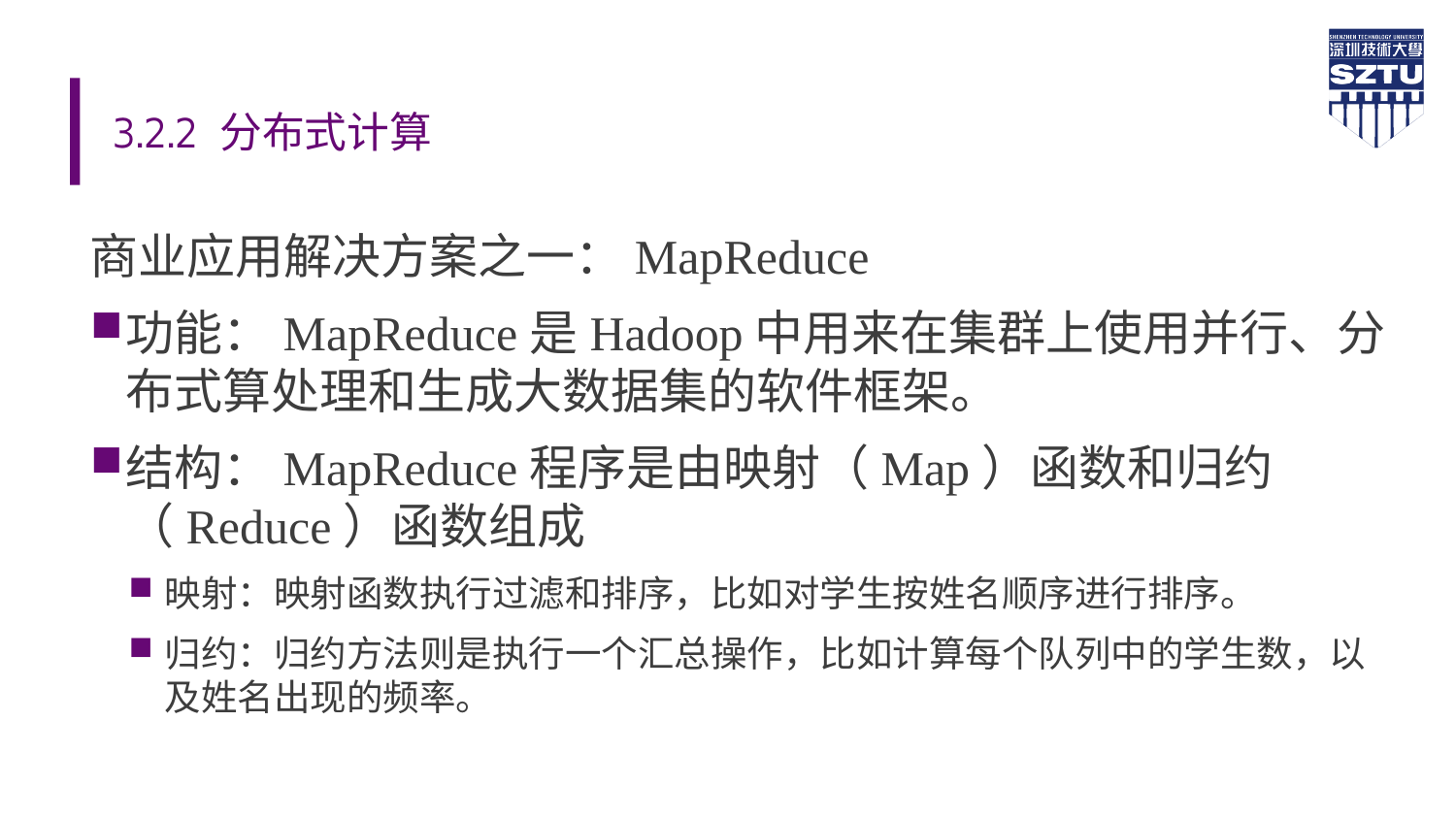

# 3.2.2 分布式计算
商业应用解决方案之一：MapReduce
功能：MapReduce是Hadoop中用来在集群上使用并行、分布式算处理和生成大数据集的软件框架。
结构：MapReduce程序是由映射（Map）函数和归约（Reduce）函数组成
映射：映射函数执行过滤和排序，比如对学生按姓名顺序进行排序。
归约：归约方法则是执行一个汇总操作，比如计算每个队列中的学生数，以及姓名出现的频率。